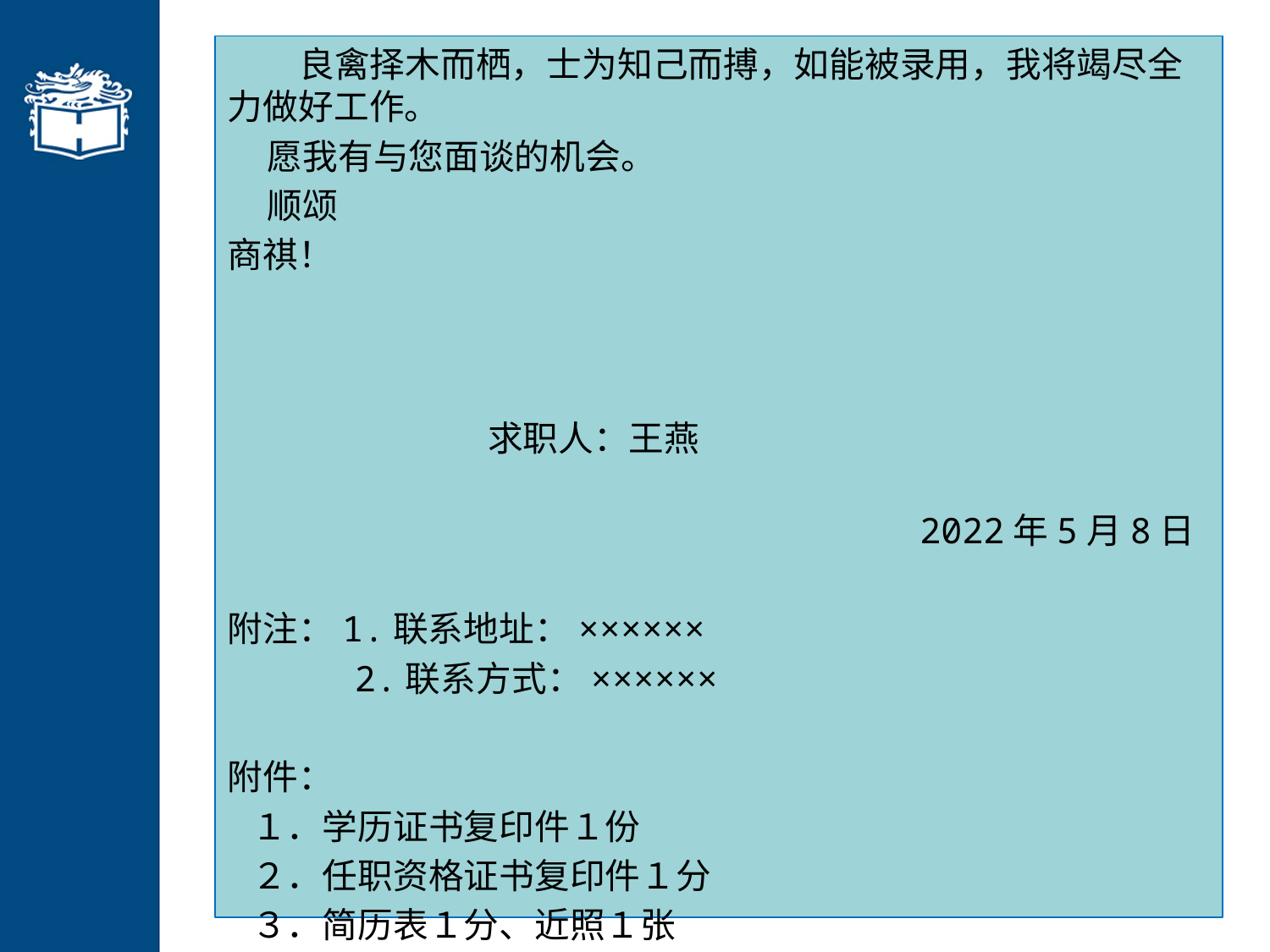

良禽择木而栖，士为知己而搏，如能被录用，我将竭尽全力做好工作。
    愿我有与您面谈的机会。
    顺颂
商祺！

                                求职人：王燕
                                2022年5月8日

附注：1.联系地址：××××××
      2.联系方式：××××××

附件：
  １．学历证书复印件１份
  ２．任职资格证书复印件１分
  ３．简历表１分、近照１张
  ４．发表文章复印件２份